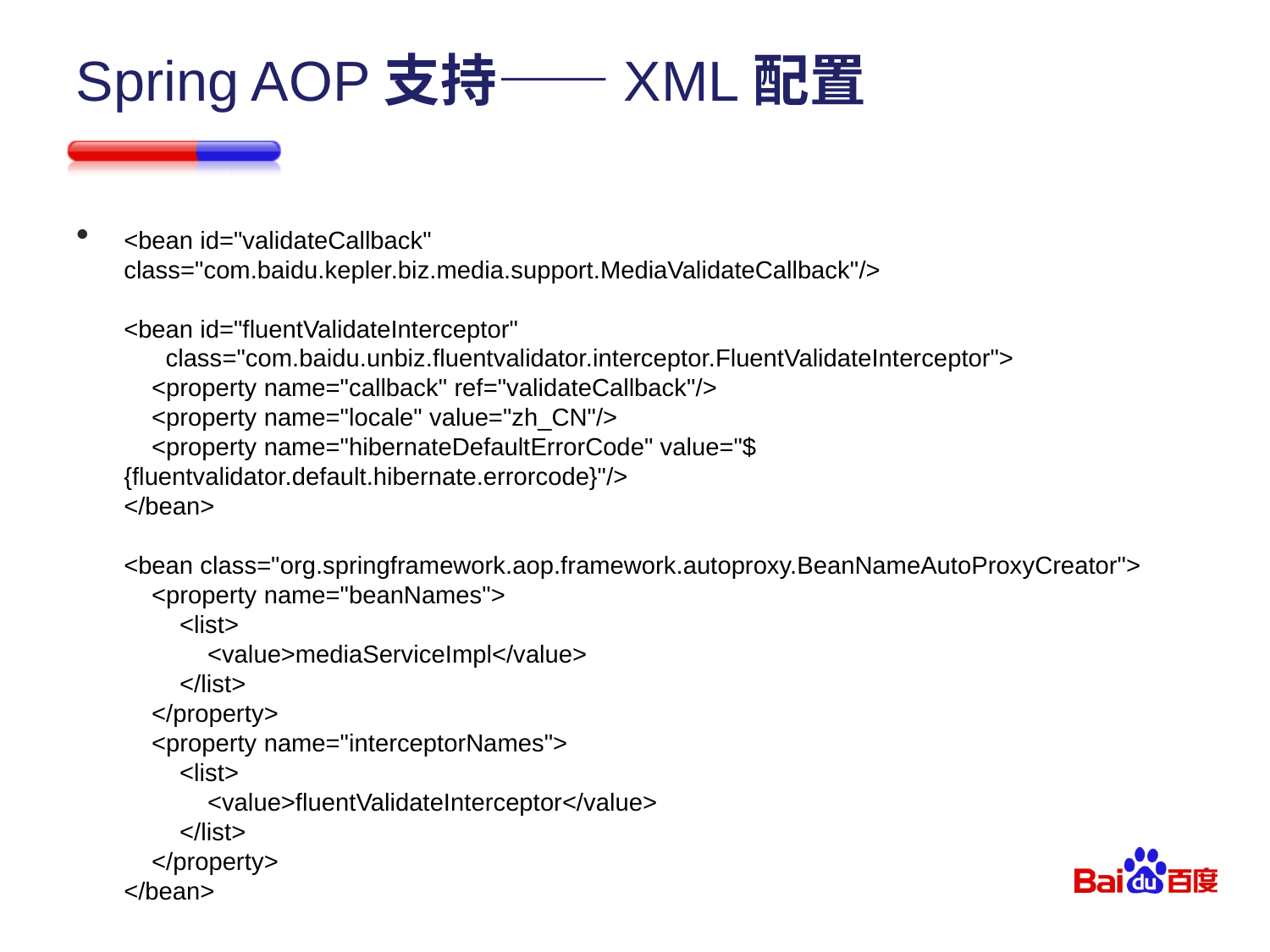

# Spring AOP支持——XML配置
<bean id="validateCallback" class="com.baidu.kepler.biz.media.support.MediaValidateCallback"/>
<bean id="fluentValidateInterceptor"
      class="com.baidu.unbiz.fluentvalidator.interceptor.FluentValidateInterceptor">
    <property name="callback" ref="validateCallback"/>
    <property name="locale" value="zh_CN"/>
    <property name="hibernateDefaultErrorCode" value="${fluentvalidator.default.hibernate.errorcode}"/>
</bean>
<bean class="org.springframework.aop.framework.autoproxy.BeanNameAutoProxyCreator">
    <property name="beanNames">
        <list>
            <value>mediaServiceImpl</value>
        </list>
    </property>
    <property name="interceptorNames">
        <list>
            <value>fluentValidateInterceptor</value>
        </list>
    </property>
</bean>